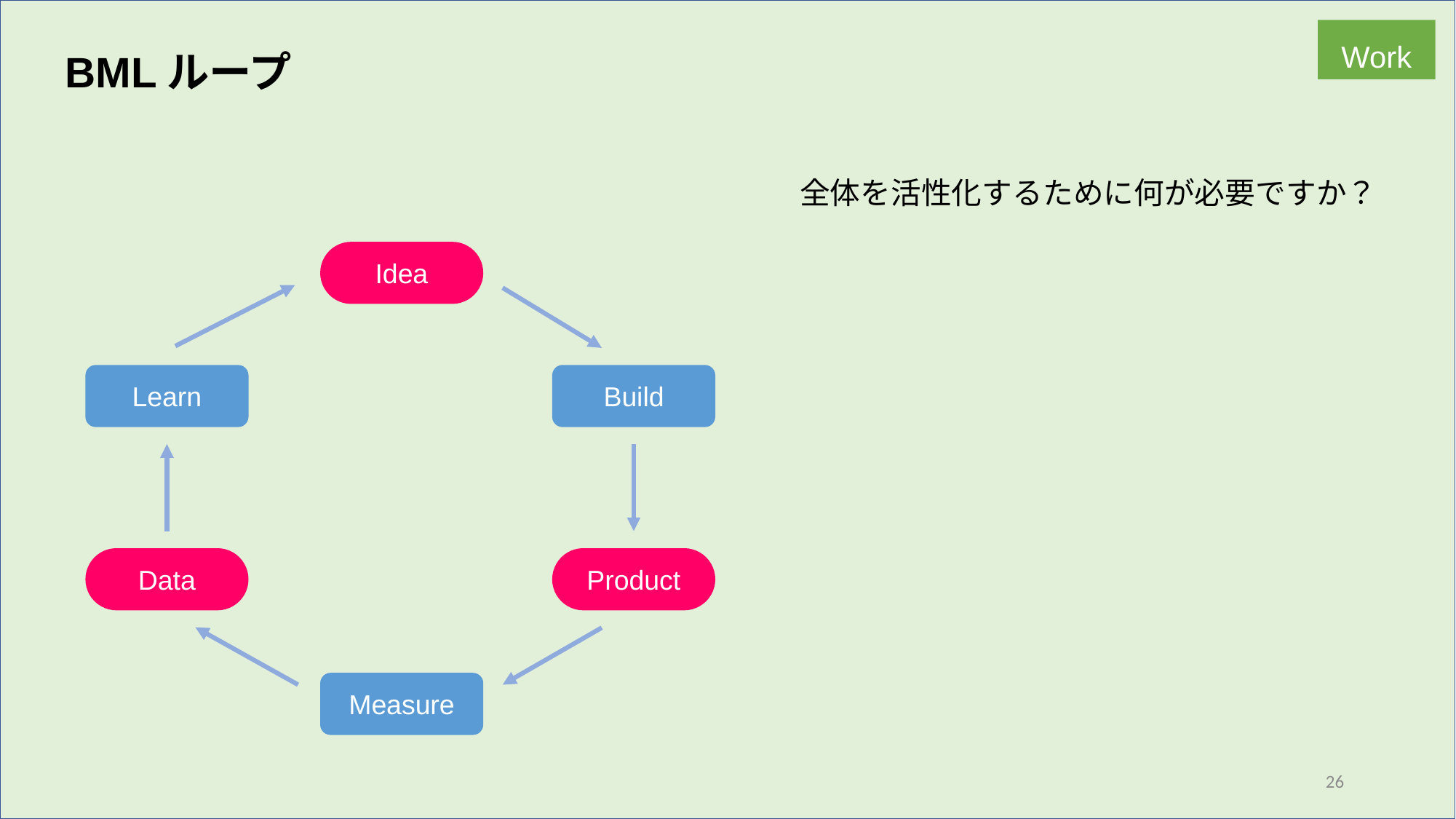

Work
BMLループ
全体を活性化するために何が必要ですか？
Idea
Learn
Build
Data
Product
Measure
26